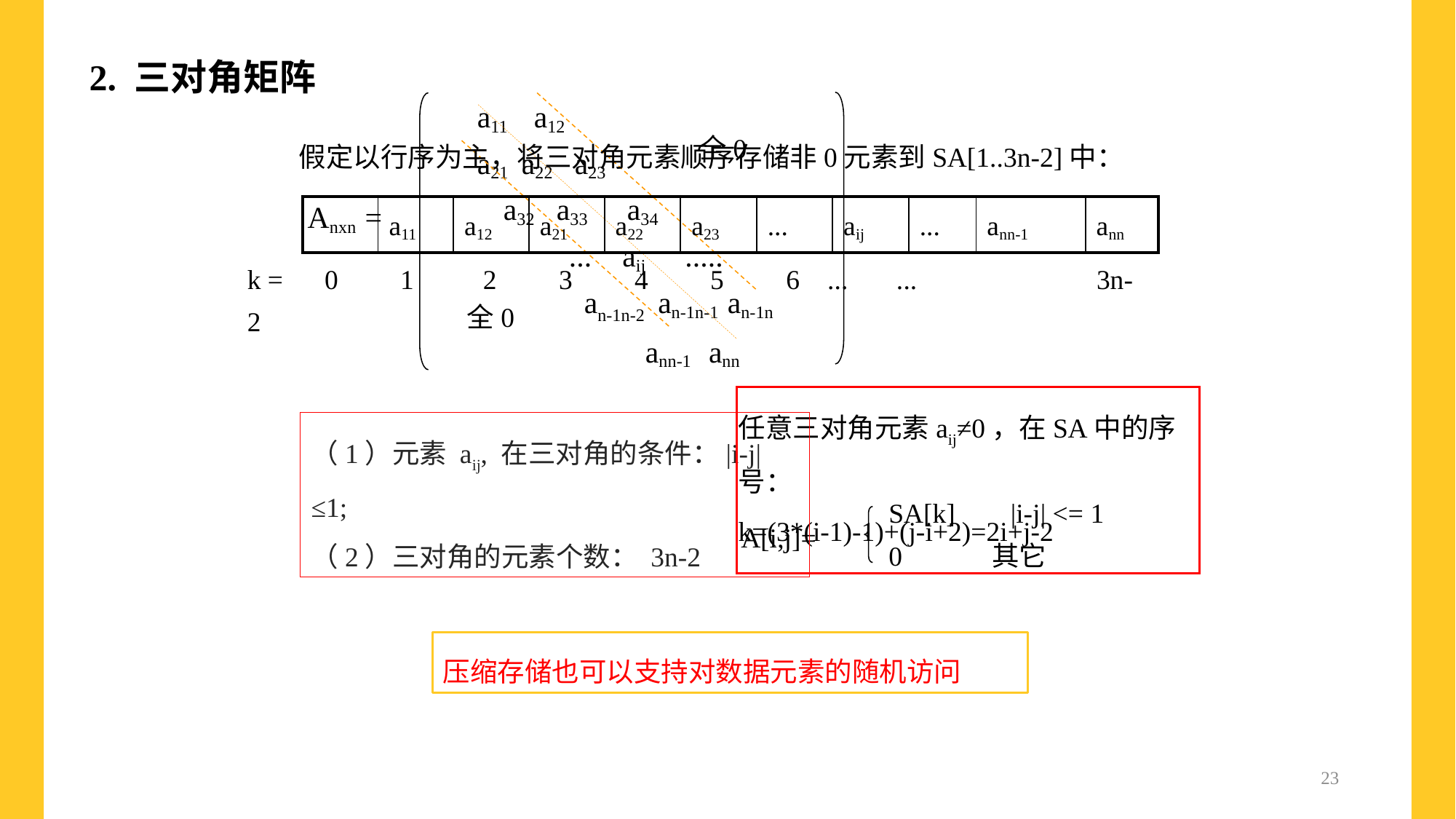

2. 三对角矩阵
a11      a12
a21   a22     a23
      a32     a33         a34
            ...    aij         .....
              an-1n-2   an-1n-1  an-1n
                      ann-1    ann

全0
Anxn  =
全0
假定以行序为主，将三对角元素顺序存储非0元素到SA[1..3n-2]中：
|  | a11 | a12 | a21 | a22 | a23 | ... | aij | ... | ann-1 | ann |
| --- | --- | --- | --- | --- | --- | --- | --- | --- | --- | --- |
k =      0         1          2         3         4         5         6    ...       ...                          3n-2
任意三对角元素aij≠0，在SA中的序号：
k=(3*(i-1)-1)+(j-i+2)=2i+j-2

（1）元素 aij, 在三对角的条件：|i-j| ≤1;
（2）三对角的元素个数： 3n-2
SA[k]        |i-j| <= 1
0            其它
A[i,j]=

压缩存储也可以支持对数据元素的随机访问
23